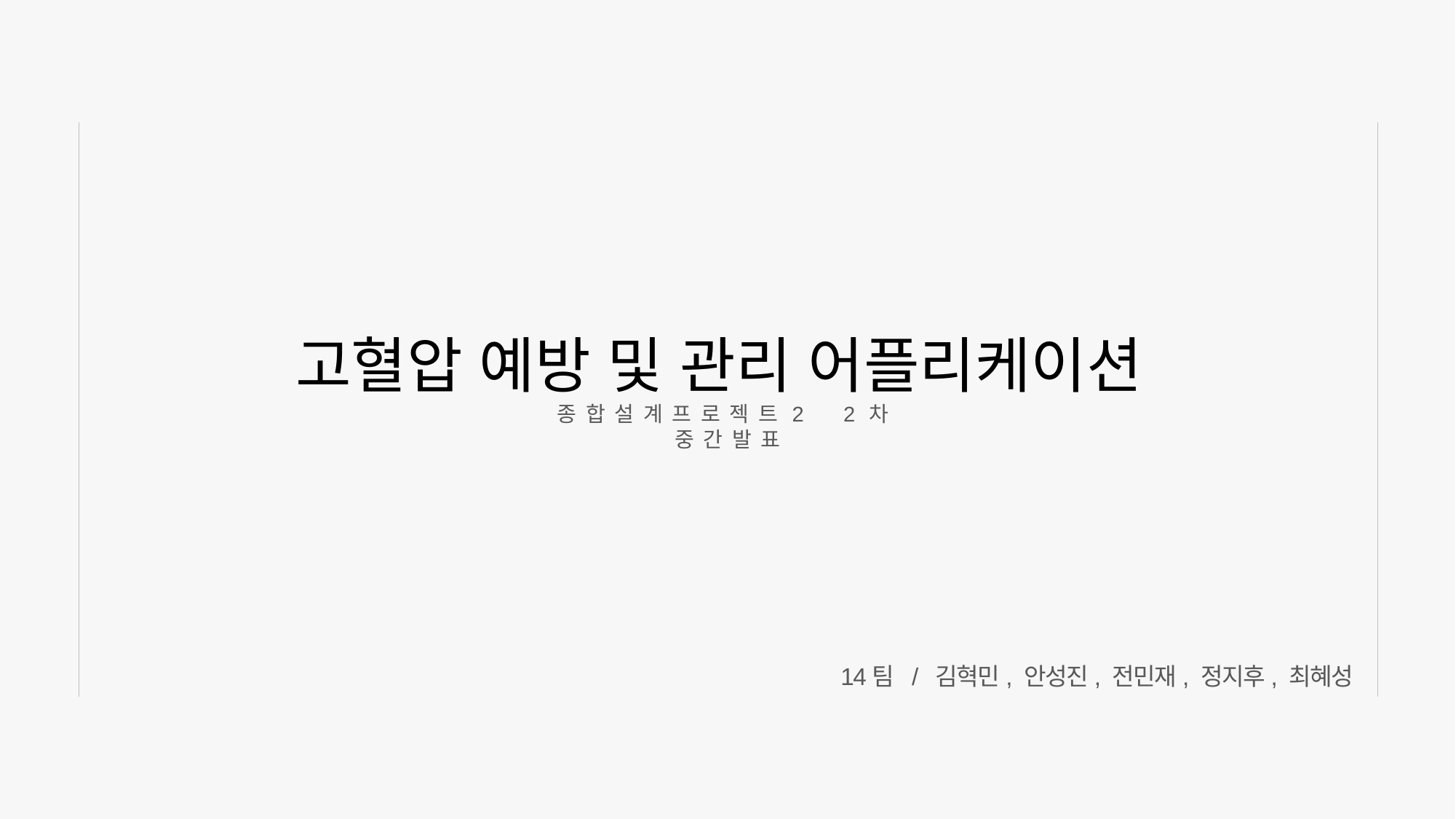

고혈압 예방 및 관리 어플리케이션
종합설계프로젝트2  2차 중간발표
14팀  /  김혁민, 안성진, 전민재, 정지후, 최혜성